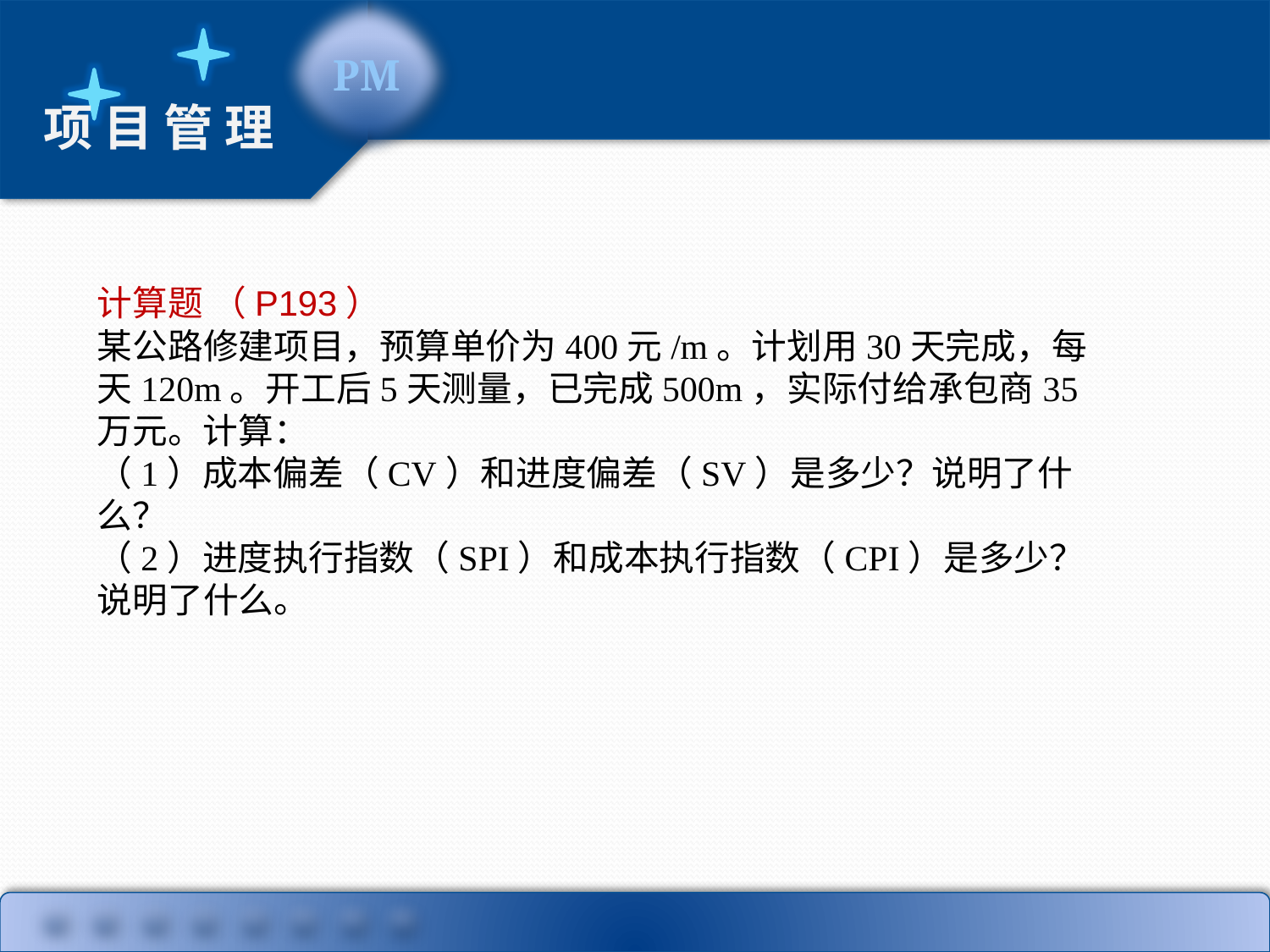

计算题 （P193）
某公路修建项目，预算单价为400元/m。计划用30天完成，每天120m。开工后5天测量，已完成500m，实际付给承包商35万元。计算：
（1）成本偏差（CV）和进度偏差（SV）是多少？说明了什么？
（2）进度执行指数（SPI）和成本执行指数（CPI）是多少？说明了什么。